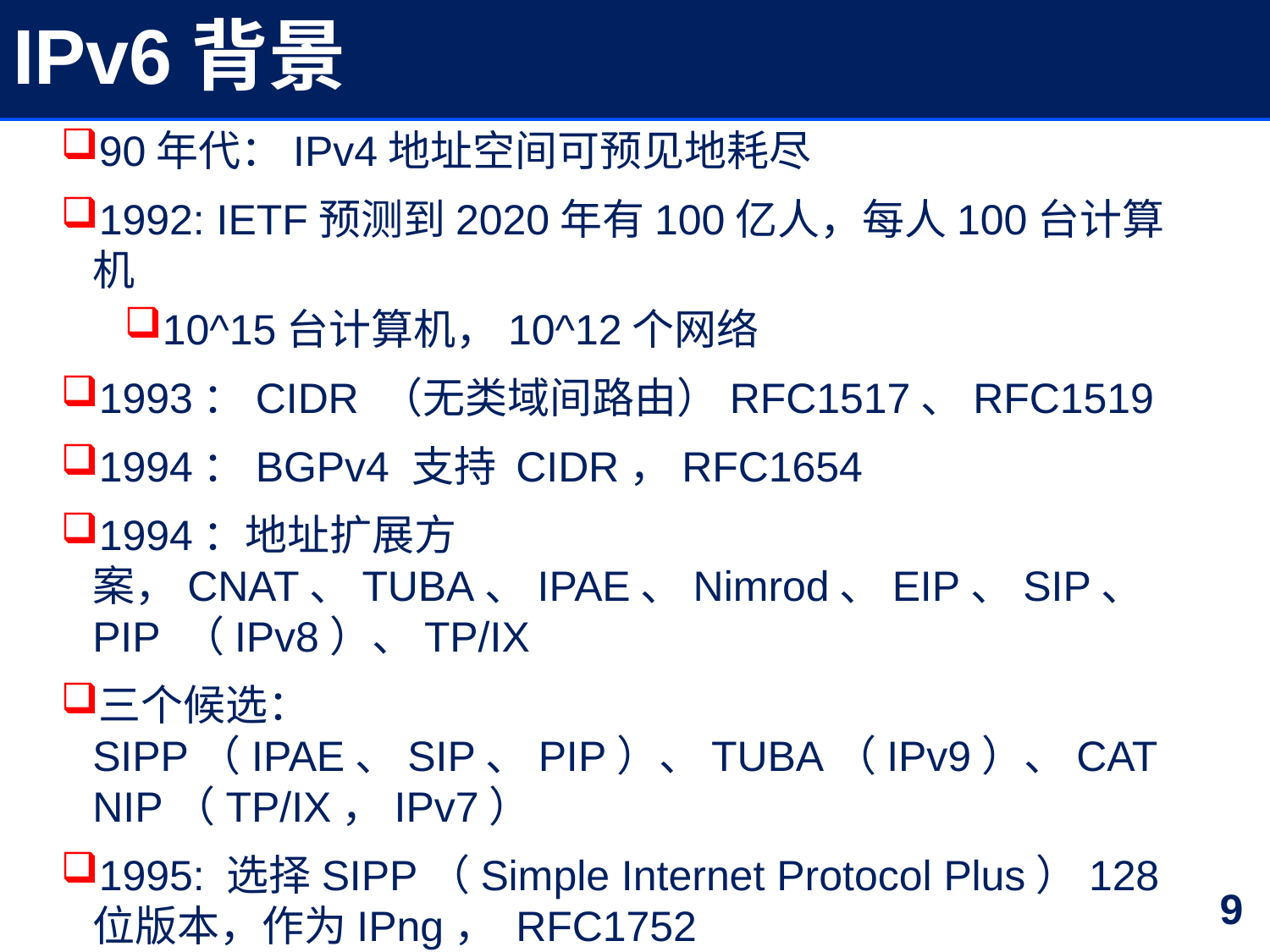

# IPv6背景
90年代：IPv4地址空间可预见地耗尽
1992: IETF预测到2020年有100亿人，每人100台计算机
10^15台计算机，10^12个网络
1993：CIDR （无类域间路由）RFC1517、RFC1519
1994：BGPv4 支持 CIDR，RFC1654
1994：地址扩展方案，CNAT、TUBA、IPAE、Nimrod、EIP、SIP、PIP （IPv8）、TP/IX
三个候选：SIPP（IPAE、SIP、PIP）、TUBA（IPv9）、CATNIP（TP/IX，IPv7）
1995: 选择SIPP（Simple Internet Protocol Plus）128位版本，作为IPng， RFC1752
9